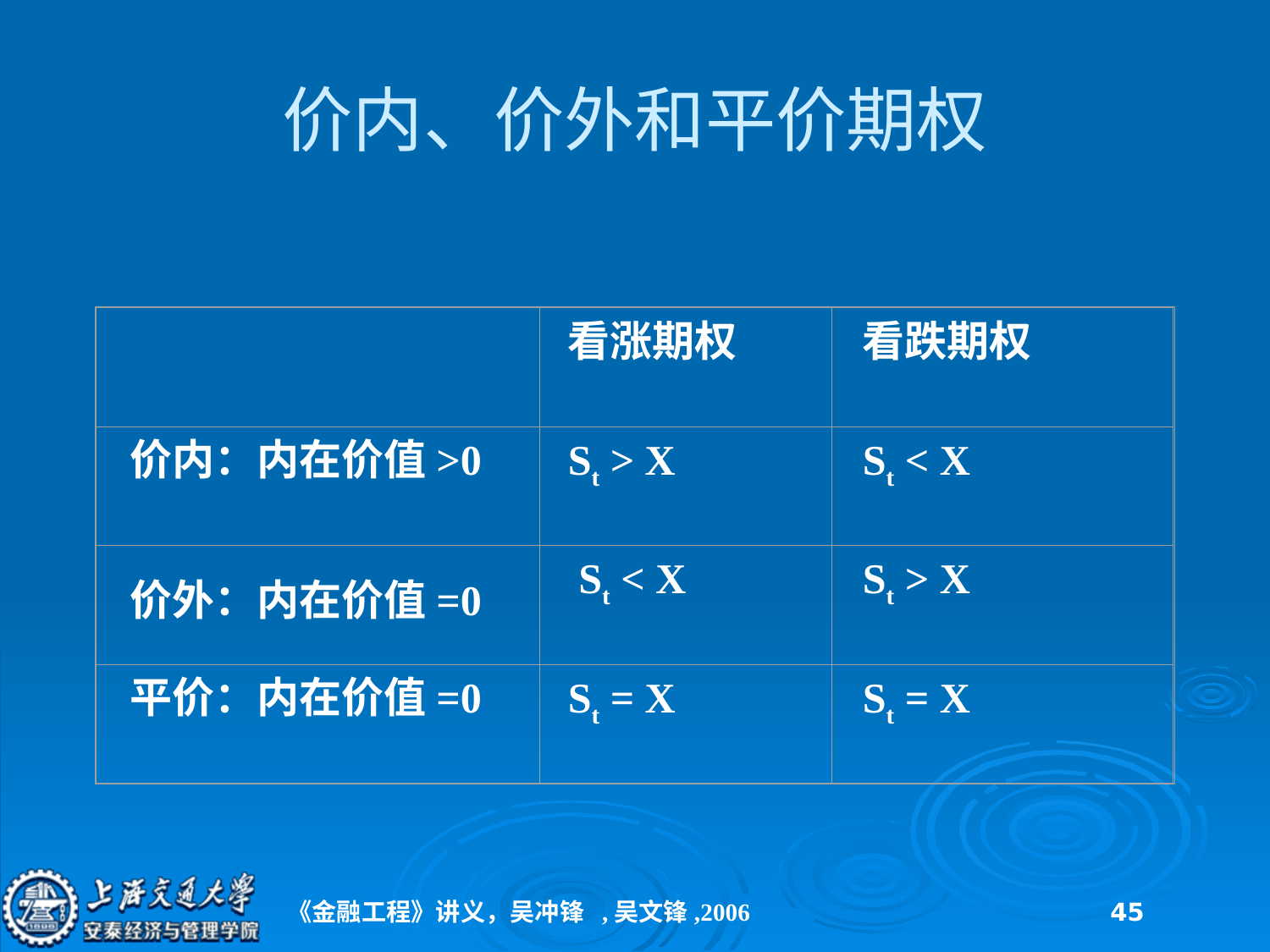

# 价内、价外和平价期权

看涨期权

看跌期权

价内：内在价值>0

St > X

St < X

价外：内在价值=0

 St < X

St > X

平价：内在价值=0

St = X

St = X